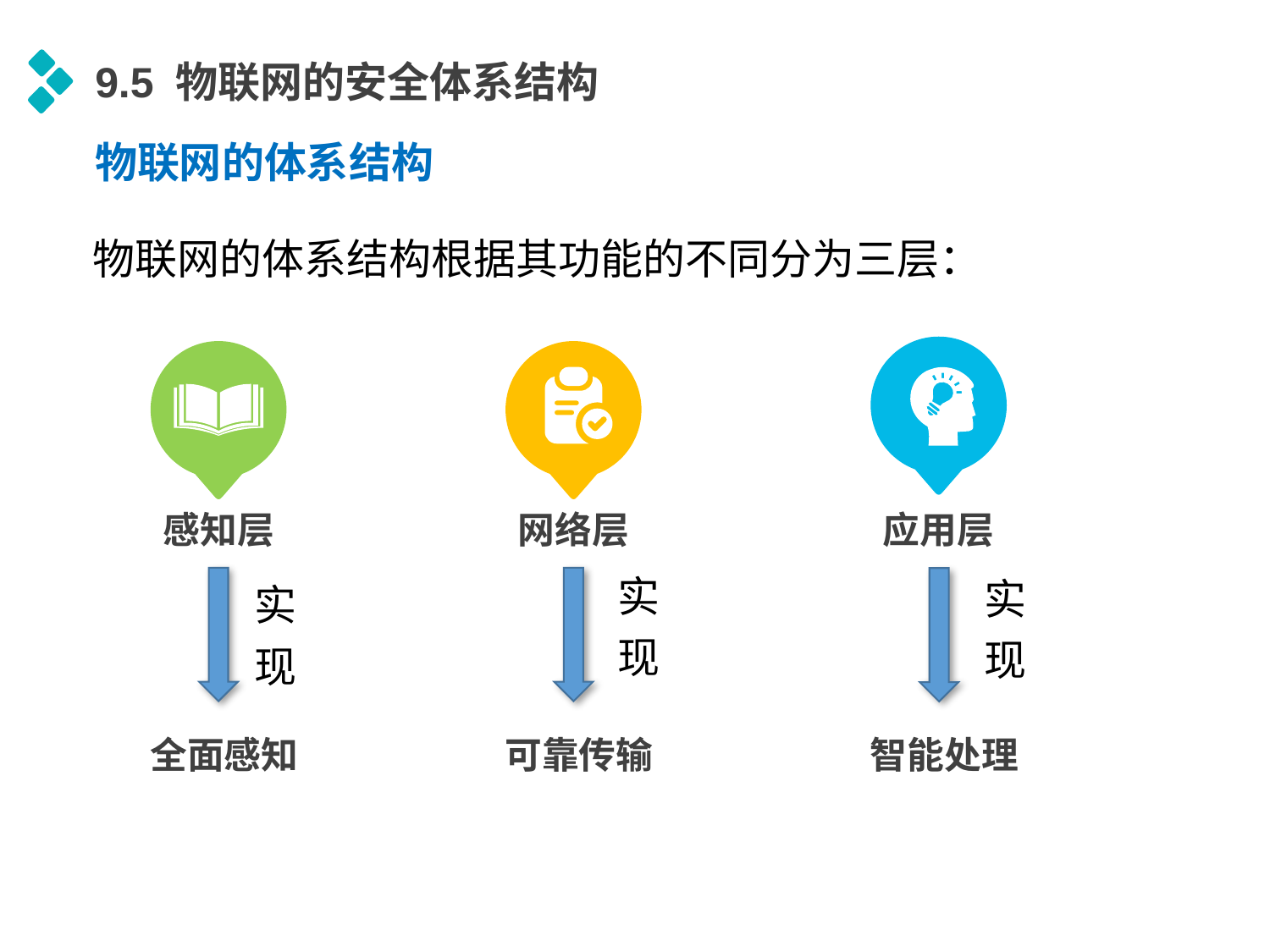

9.5 物联网的安全体系结构

物联网的体系结构
物联网的体系结构根据其功能的不同分为三层：

感知层
网络层
应用层
实现
实现
实现

全面感知
可靠传输
智能处理